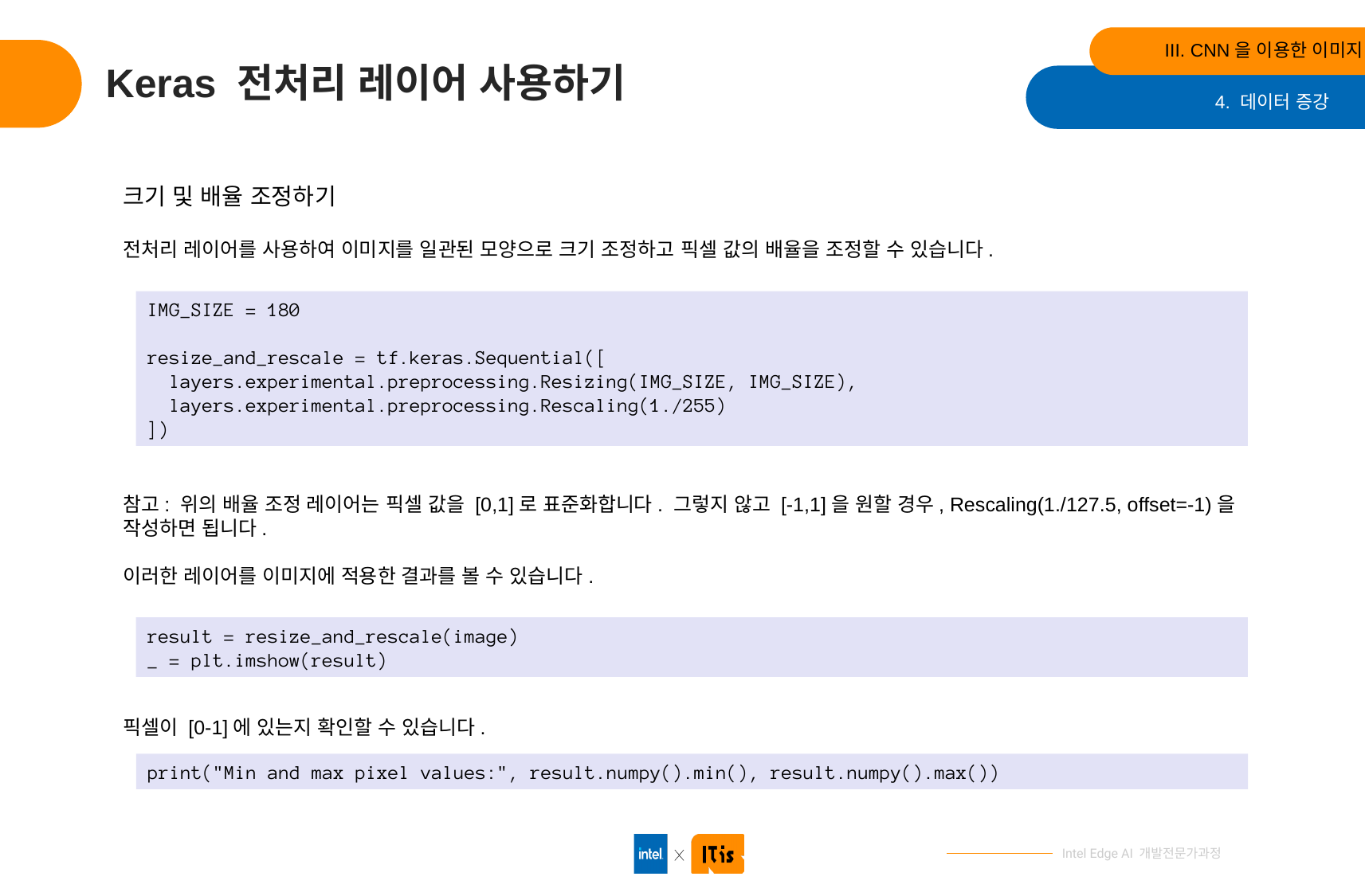

III. CNN을 이용한 이미지 분류
# Keras 전처리 레이어 사용하기
4. 데이터 증강

크기 및 배율 조정하기

전처리 레이어를 사용하여 이미지를 일관된 모양으로 크기 조정하고 픽셀 값의 배율을 조정할 수 있습니다.
IMG_SIZE = 180

resize_and_rescale = tf.keras.Sequential([
  layers.experimental.preprocessing.Resizing(IMG_SIZE, IMG_SIZE),
  layers.experimental.preprocessing.Rescaling(1./255)
])
참고: 위의 배율 조정 레이어는 픽셀 값을 [0,1]로 표준화합니다. 그렇지 않고 [-1,1]을 원할 경우, Rescaling(1./127.5, offset=-1)을 작성하면 됩니다.

이러한 레이어를 이미지에 적용한 결과를 볼 수 있습니다.
result = resize_and_rescale(image)
_ = plt.imshow(result)
픽셀이 [0-1]에 있는지 확인할 수 있습니다.
print("Min and max pixel values:", result.numpy().min(), result.numpy().max())